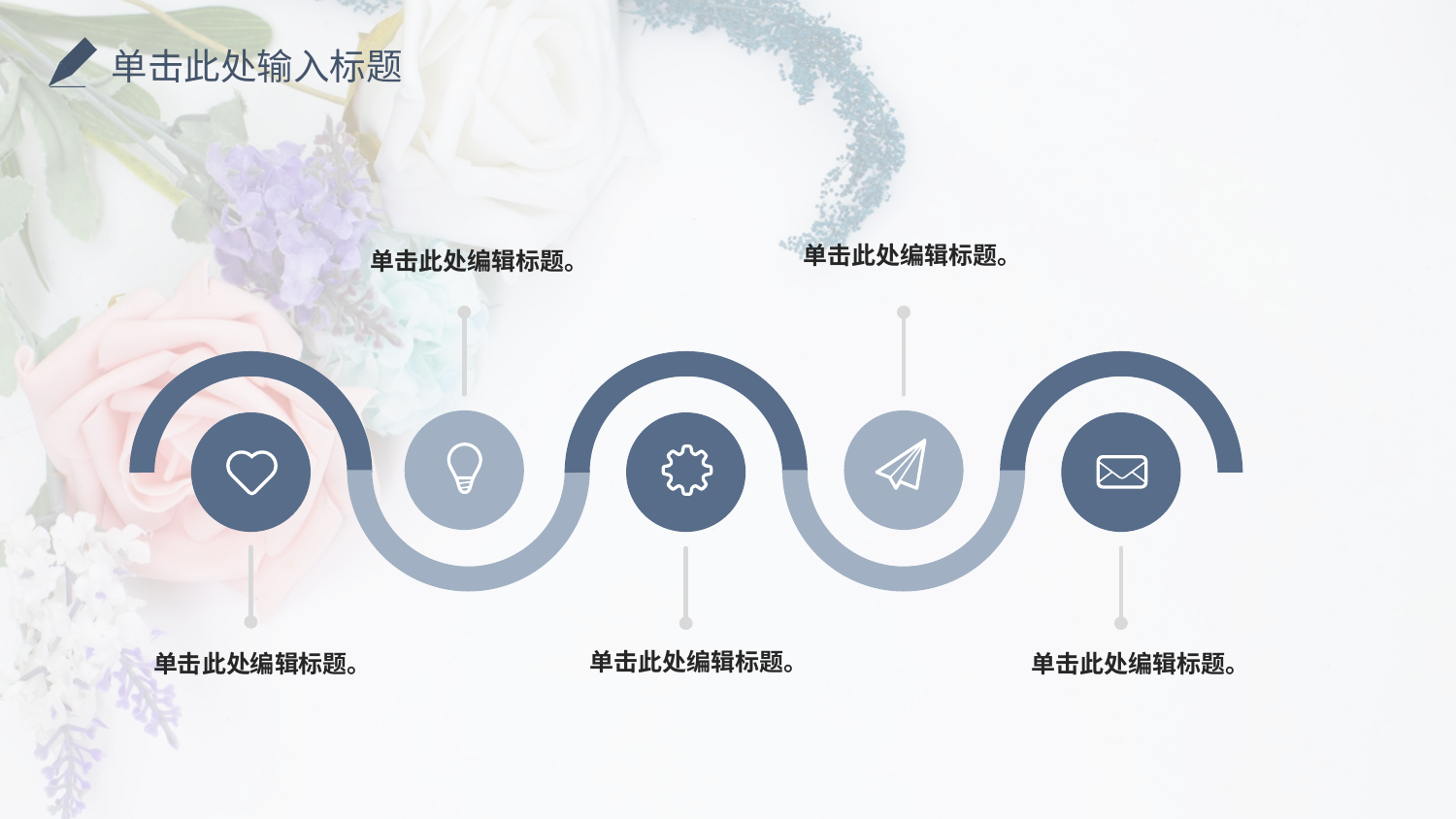

单击此处输入标题

单击此处编辑标题。
单击此处编辑标题。

单击此处编辑标题。
单击此处编辑标题。
单击此处编辑标题。